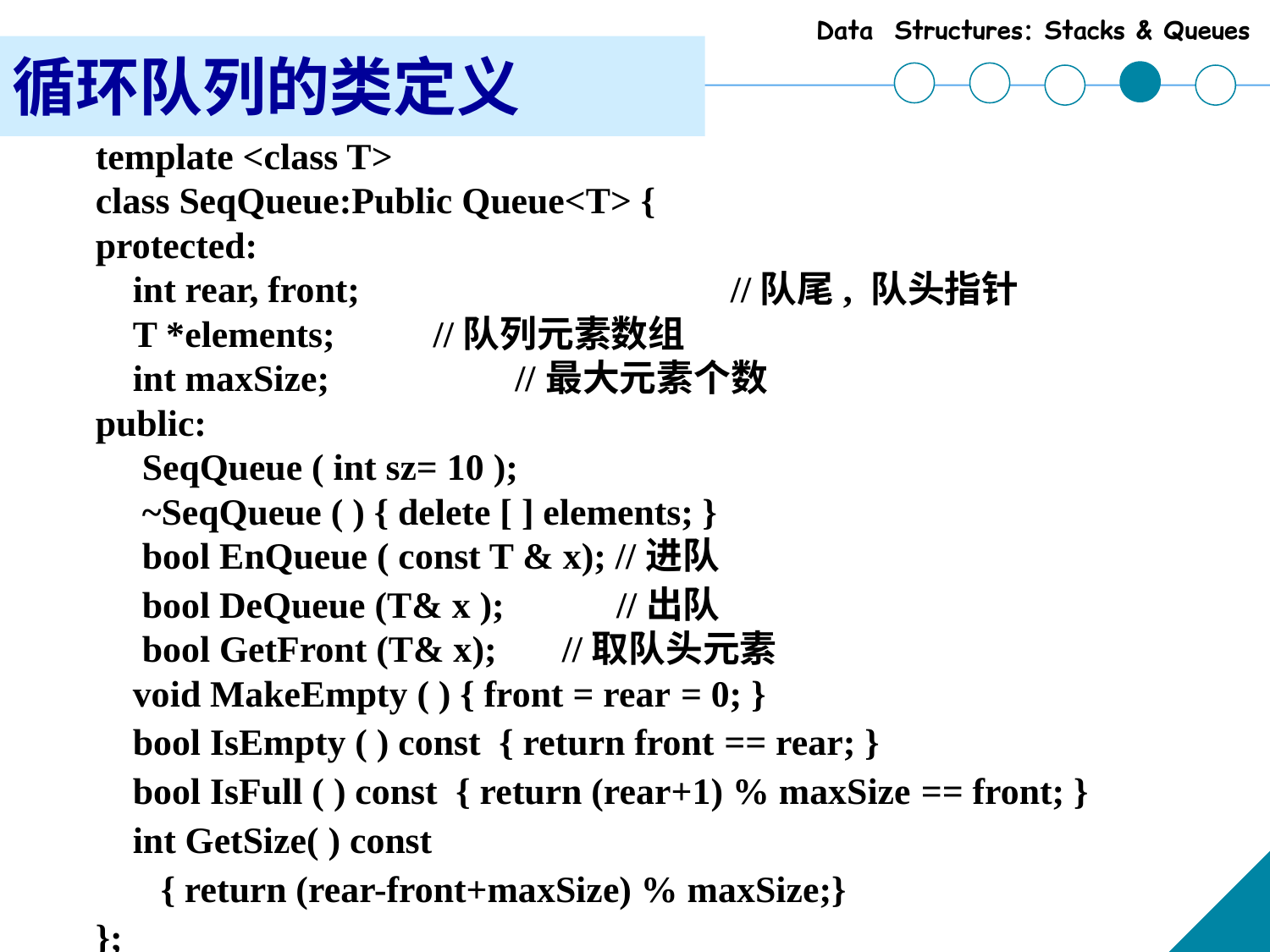

# 循环队列的类定义

template <class T>
class SeqQueue:Public Queue<T> {
protected:
    int rear, front;			//队尾, 队头指针
    T *elements; 	         //队列元素数组
    int maxSize;                    //最大元素个数
public:
     SeqQueue ( int sz= 10 );
     ~SeqQueue ( ) { delete [ ] elements; }
     bool EnQueue ( const T & x); //进队
     bool DeQueue (T& x );            //出队
     bool GetFront (T& x);       //取队头元素
    void MakeEmpty ( ) { front = rear = 0; }
    bool IsEmpty ( ) const  { return front == rear; }
    bool IsFull ( ) const  { return (rear+1) % maxSize == front; }
    int GetSize( ) const
       { return (rear-front+maxSize) % maxSize;}
};